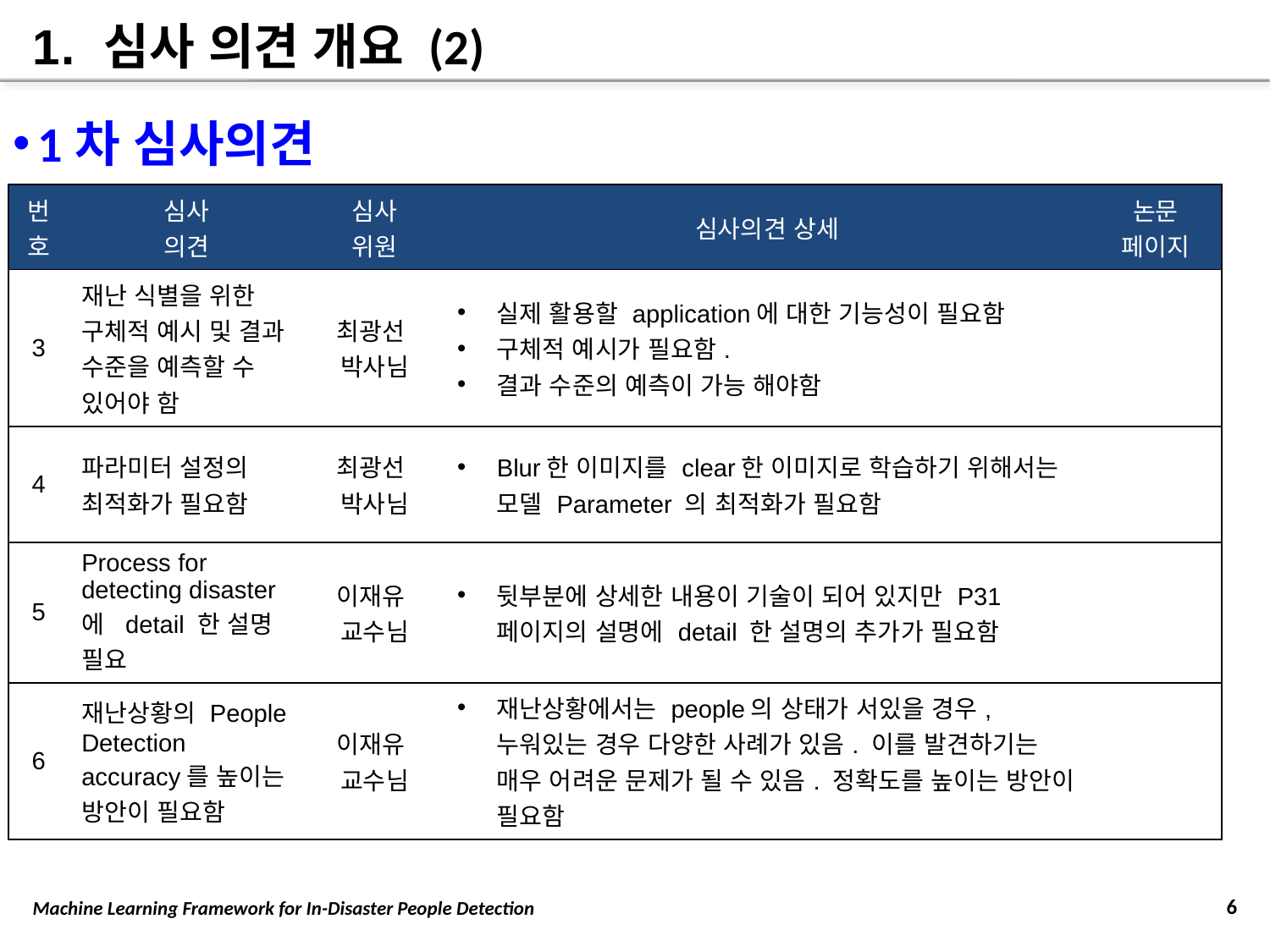

# 심사 의견 개요 (2)
1차 심사의견

| 번호 | 심사 의견 | 심사 위원 | 심사의견 상세 | 논문 페이지 |
| --- | --- | --- | --- | --- |
| 3 | 재난 식별을 위한 구체적 예시 및 결과 수준을 예측할 수 있어야 함 | 최광선 박사님 | 실제 활용할 application에 대한 기능성이 필요함 구체적 예시가 필요함. 결과 수준의 예측이 가능 해야함 |  |
| 4 | 파라미터 설정의 최적화가 필요함 | 최광선 박사님 | Blur한 이미지를 clear한 이미지로 학습하기 위해서는 모델 Parameter 의 최적화가 필요함 |  |
| 5 | Process for detecting disaster에 detail 한 설명 필요 | 이재유 교수님 | 뒷부분에 상세한 내용이 기술이 되어 있지만 P31페이지의 설명에 detail 한 설명의 추가가 필요함 |  |
| 6 | 재난상황의 People Detection accuracy를 높이는 방안이 필요함 | 이재유 교수님 | 재난상황에서는 people의 상태가 서있을 경우, 누워있는 경우 다양한 사례가 있음. 이를 발견하기는 매우 어려운 문제가 될 수 있음. 정확도를 높이는 방안이 필요함 |  |
6
Machine Learning Framework for In-Disaster People Detection